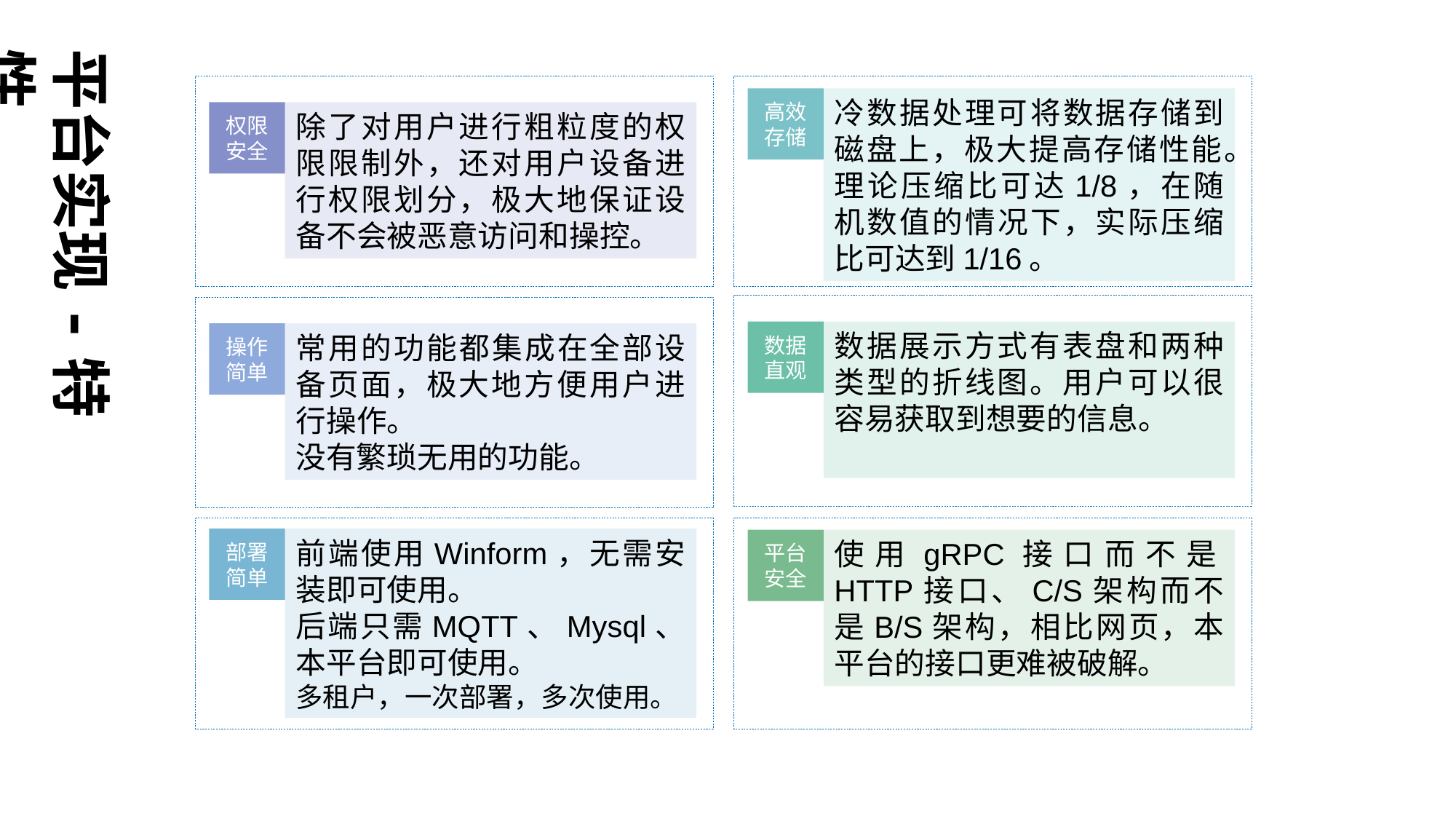

平台实现-特性

权限
安全
除了对用户进行粗粒度的权限限制外，还对用户设备进行权限划分，极大地保证设备不会被恶意访问和操控。

高效
存储
冷数据处理可将数据存储到磁盘上，极大提高存储性能。理论压缩比可达1/8，在随机数值的情况下，实际压缩比可达到1/16。

数据
直观
数据展示方式有表盘和两种类型的折线图。用户可以很容易获取到想要的信息。

操作
简单
常用的功能都集成在全部设备页面，极大地方便用户进行操作。
没有繁琐无用的功能。

部署
简单
前端使用Winform，无需安装即可使用。
后端只需MQTT、Mysql、本平台即可使用。
多租户，一次部署，多次使用。

平台
安全
使用gRPC接口而不是HTTP接口、C/S架构而不是B/S架构，相比网页，本平台的接口更难被破解。